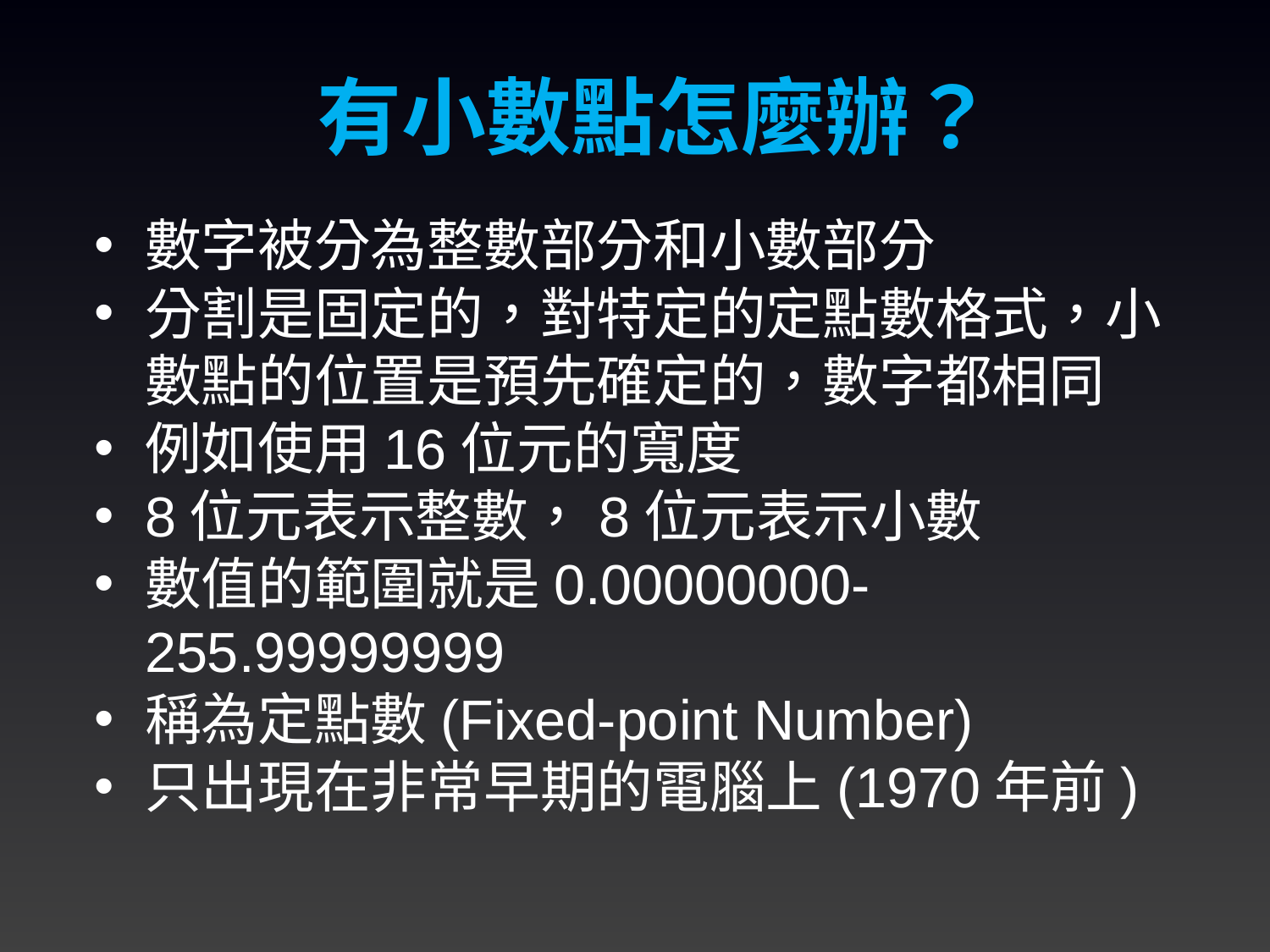

有小數點怎麼辦？
數字被分為整數部分和小數部分
分割是固定的，對特定的定點數格式，小數點的位置是預先確定的，數字都相同
例如使用16位元的寬度
8位元表示整數，8位元表示小數
數值的範圍就是0.00000000-255.99999999
稱為定點數(Fixed-point Number)
只出現在非常早期的電腦上(1970年前)